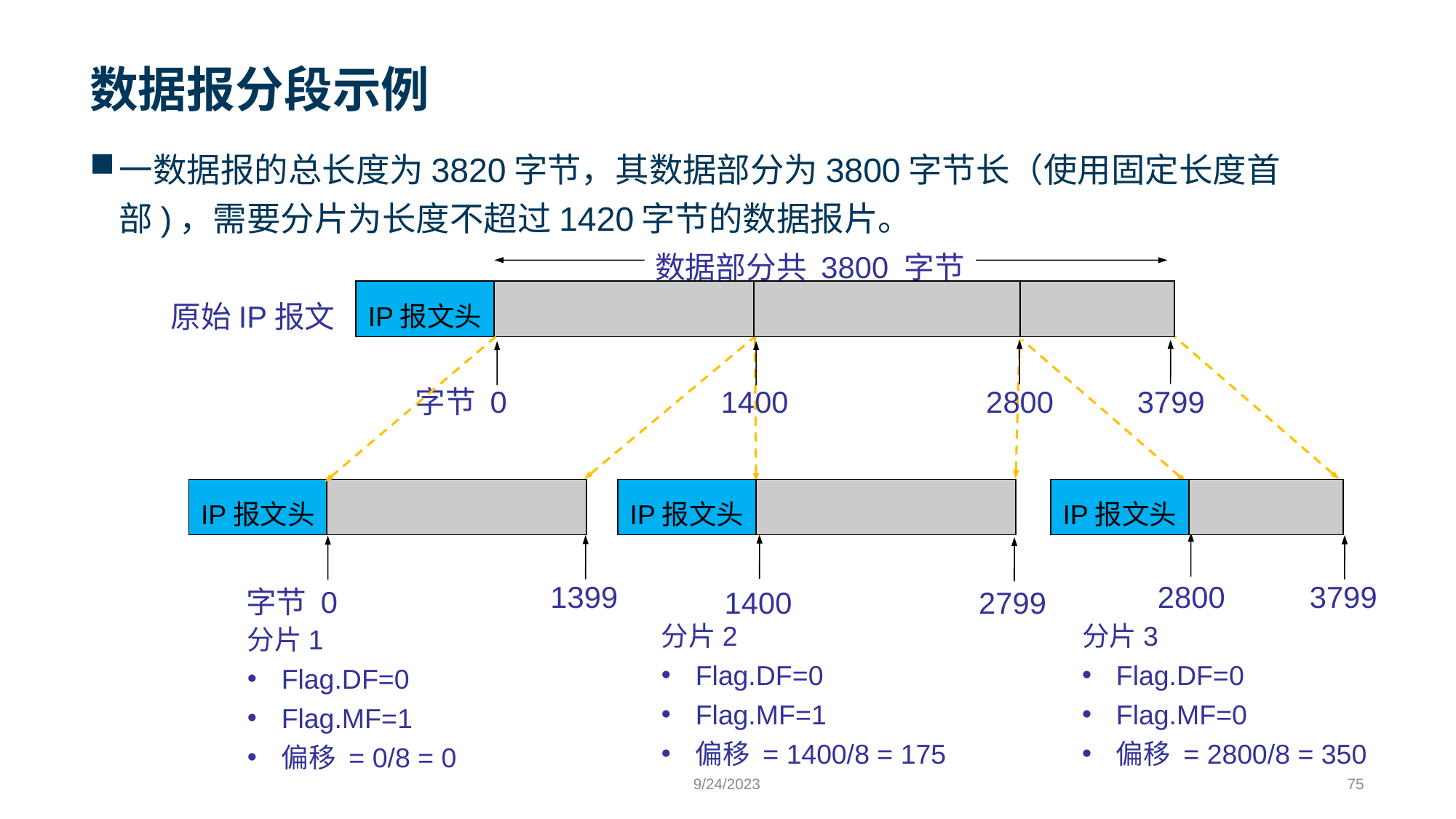

# 数据报分段示例
一数据报的总长度为3820字节，其数据部分为3800字节长（使用固定长度首部)，需要分片为长度不超过1420字节的数据报片。

数据部分共 3800 字节

| IP报文头 |  |  |  |
| --- | --- | --- | --- |
原始IP报文

字节 0
1400
2800
3799
| IP报文头 |  |
| --- | --- |
| IP报文头 |  |
| --- | --- |
| IP报文头 |  |
| --- | --- |

1399
2800
3799
字节 0
1400
2799
分片2
Flag.DF=0
Flag.MF=1
偏移 = 1400/8 = 175
分片3
Flag.DF=0
Flag.MF=0
偏移 = 2800/8 = 350
分片1
Flag.DF=0
Flag.MF=1
偏移 = 0/8 = 0

9/24/2023
75